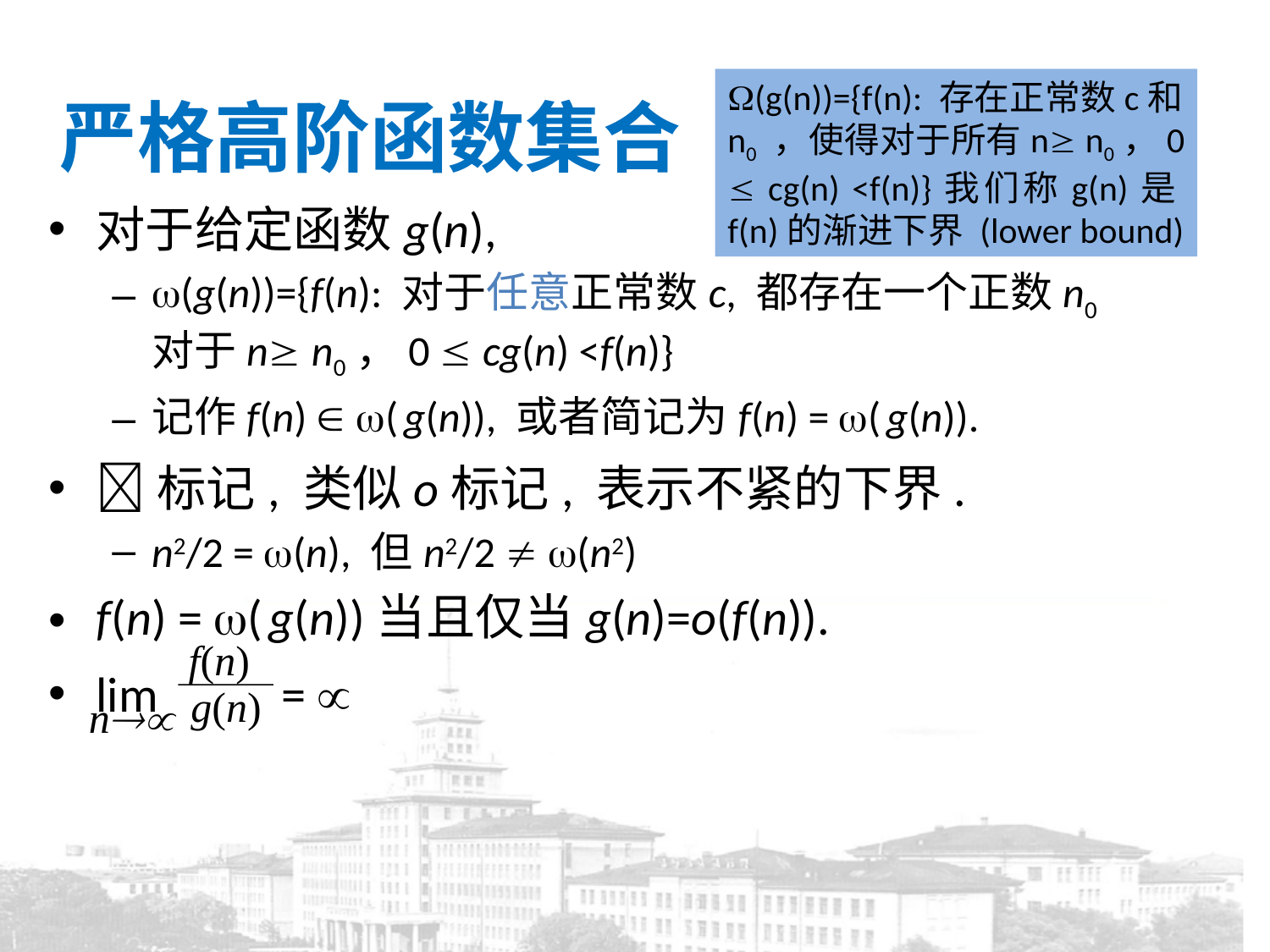

# 严格高阶函数集合
Ω(g(n))={f(n): 存在正常数c和n0 ，使得对于所有n≥ n0，0 ≤ cg(n) <f(n)}我们称g(n)是f(n)的渐进下界 (lower bound)
对于给定函数g(n),
ω(g(n))={f(n): 对于任意正常数c, 都存在一个正数n0 对于n≥ n0，0 ≤ cg(n) <f(n)}
记作f(n) ∈ ω( g(n)), 或者简记为f(n) = ω( g(n)).
ω标记, 类似o标记, 表示不紧的下界.
n2/2 = ω(n), 但n2/2 ≠ ω(n2)
f(n) = ω( g(n))当且仅当g(n)=o(f(n)).
lim           = ∝

f(n)
g(n)
n→∝

19